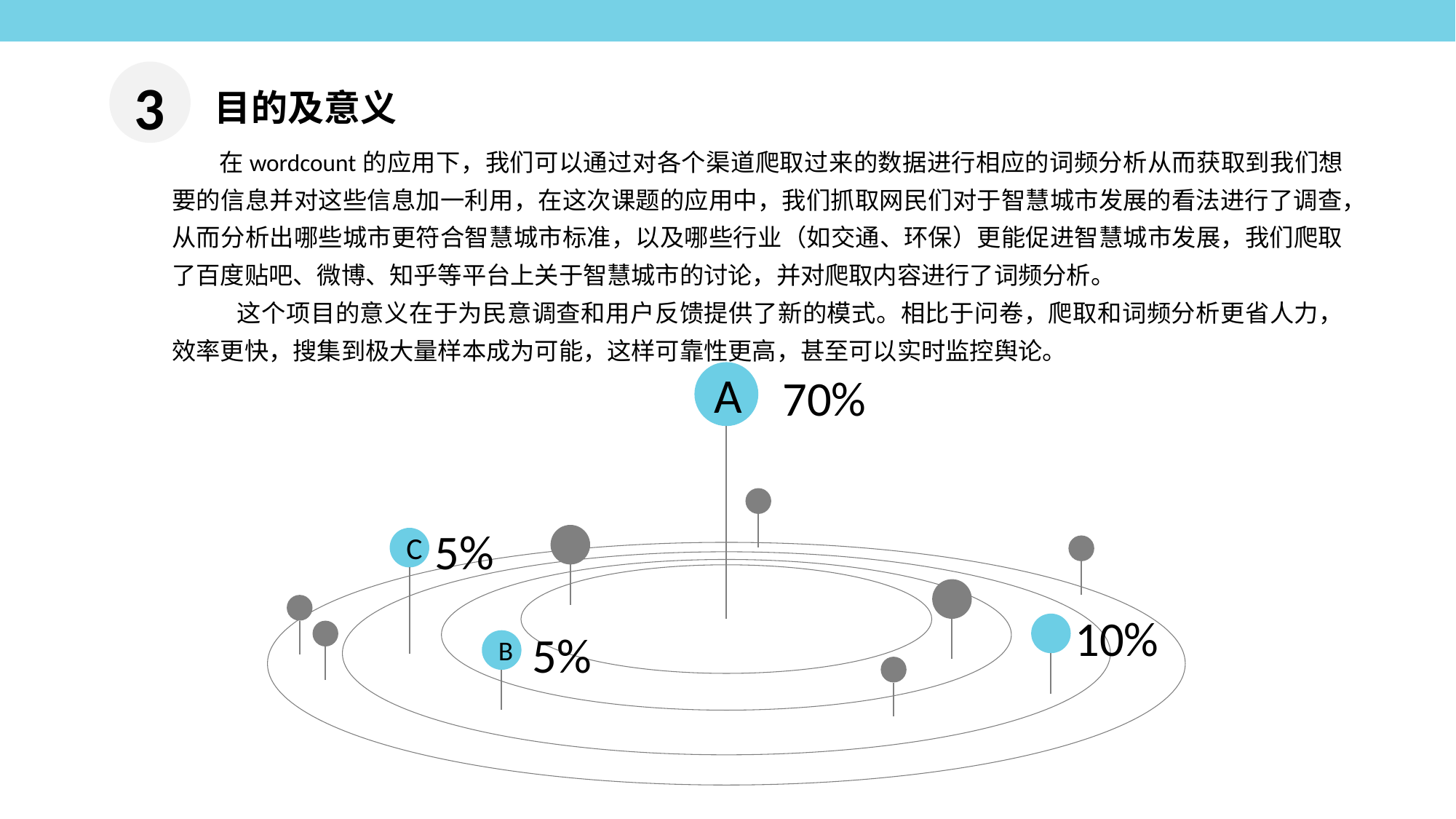

3
目的及意义
       在wordcount的应用下，我们可以通过对各个渠道爬取过来的数据进行相应的词频分析从而获取到我们想要的信息并对这些信息加一利用，在这次课题的应用中，我们抓取网民们对于智慧城市发展的看法进行了调查，从而分析出哪些城市更符合智慧城市标准，以及哪些行业（如交通、环保）更能促进智慧城市发展，我们爬取了百度贴吧、微博、知乎等平台上关于智慧城市的讨论，并对爬取内容进行了词频分析。
          这个项目的意义在于为民意调查和用户反馈提供了新的模式。相比于问卷，爬取和词频分析更省人力，效率更快，搜集到极大量样本成为可能，这样可靠性更高，甚至可以实时监控舆论。
A
70%

5%

C

10%

5%

B